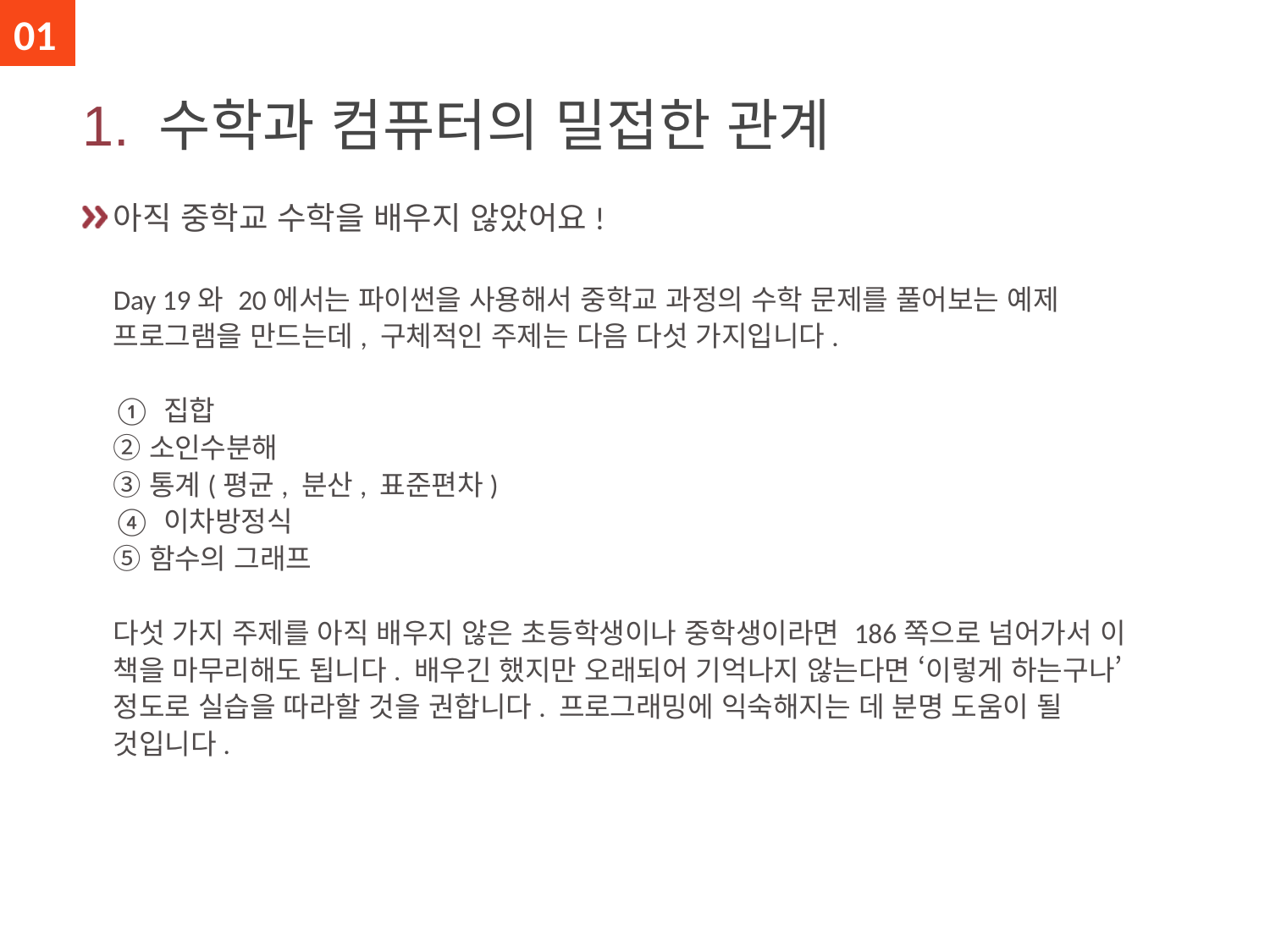

01
# 1. 수학과 컴퓨터의 밀접한 관계
아직 중학교 수학을 배우지 않았어요!
Day 19와 20에서는 파이썬을 사용해서 중학교 과정의 수학 문제를 풀어보는 예제 프로그램을 만드는데, 구체적인 주제는 다음 다섯 가지입니다.
① 집합
② 소인수분해
③ 통계(평균, 분산, 표준편차)
④ 이차방정식
⑤ 함수의 그래프
다섯 가지 주제를 아직 배우지 않은 초등학생이나 중학생이라면 186쪽으로 넘어가서 이 책을 마무리해도 됩니다. 배우긴 했지만 오래되어 기억나지 않는다면 ‘이렇게 하는구나’ 정도로 실습을 따라할 것을 권합니다. 프로그래밍에 익숙해지는 데 분명 도움이 될 것입니다.